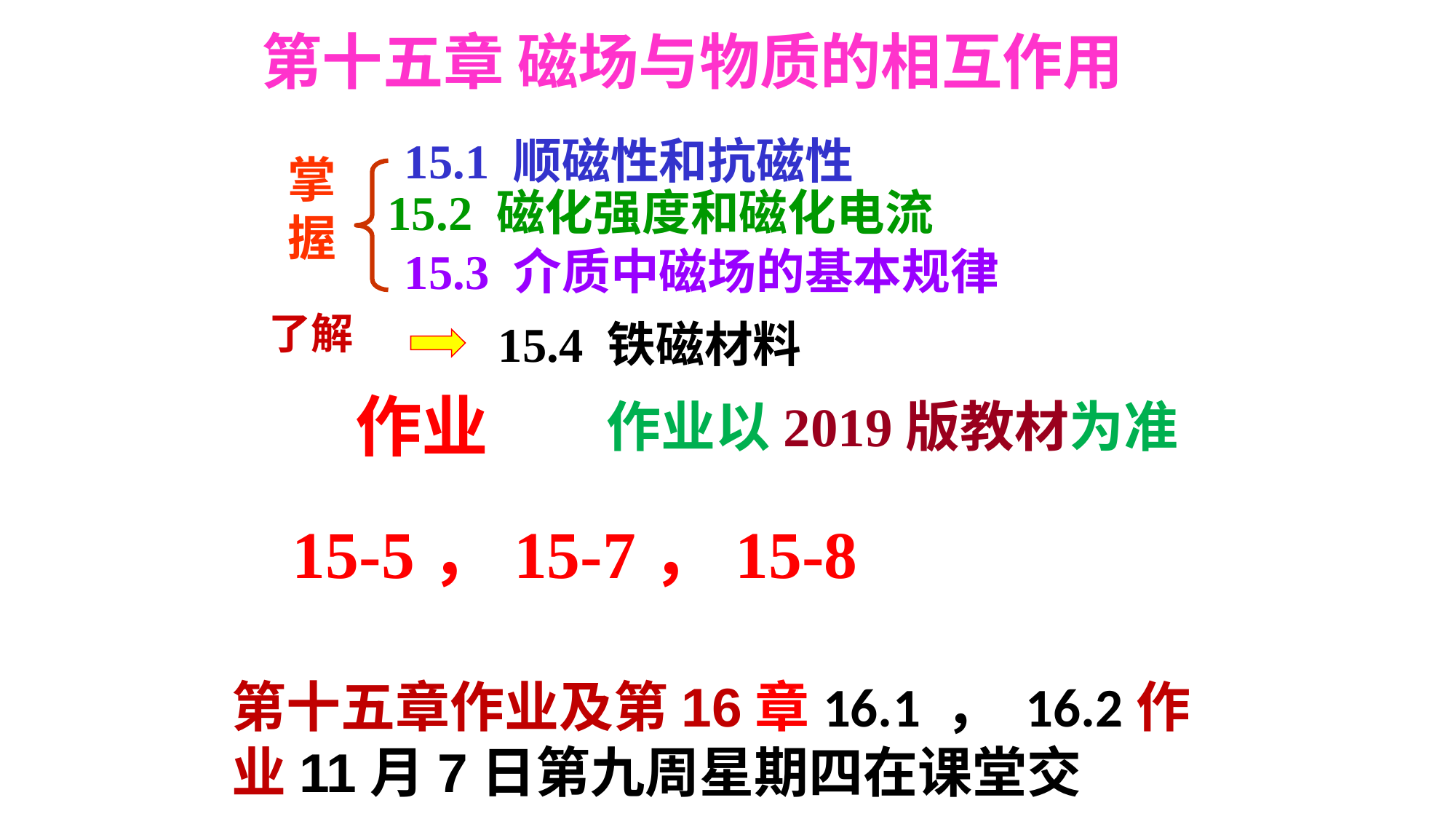

第十五章 磁场与物质的相互作用
15.1 顺磁性和抗磁性
掌
握

15.2 磁化强度和磁化电流
15.3 介质中磁场的基本规律
了解
15.4 铁磁材料

作业
作业以2019版教材为准
15-5，15-7，15-8
第十五章作业及第16章16.1 ， 16.2作业11月7日第九周星期四在课堂交